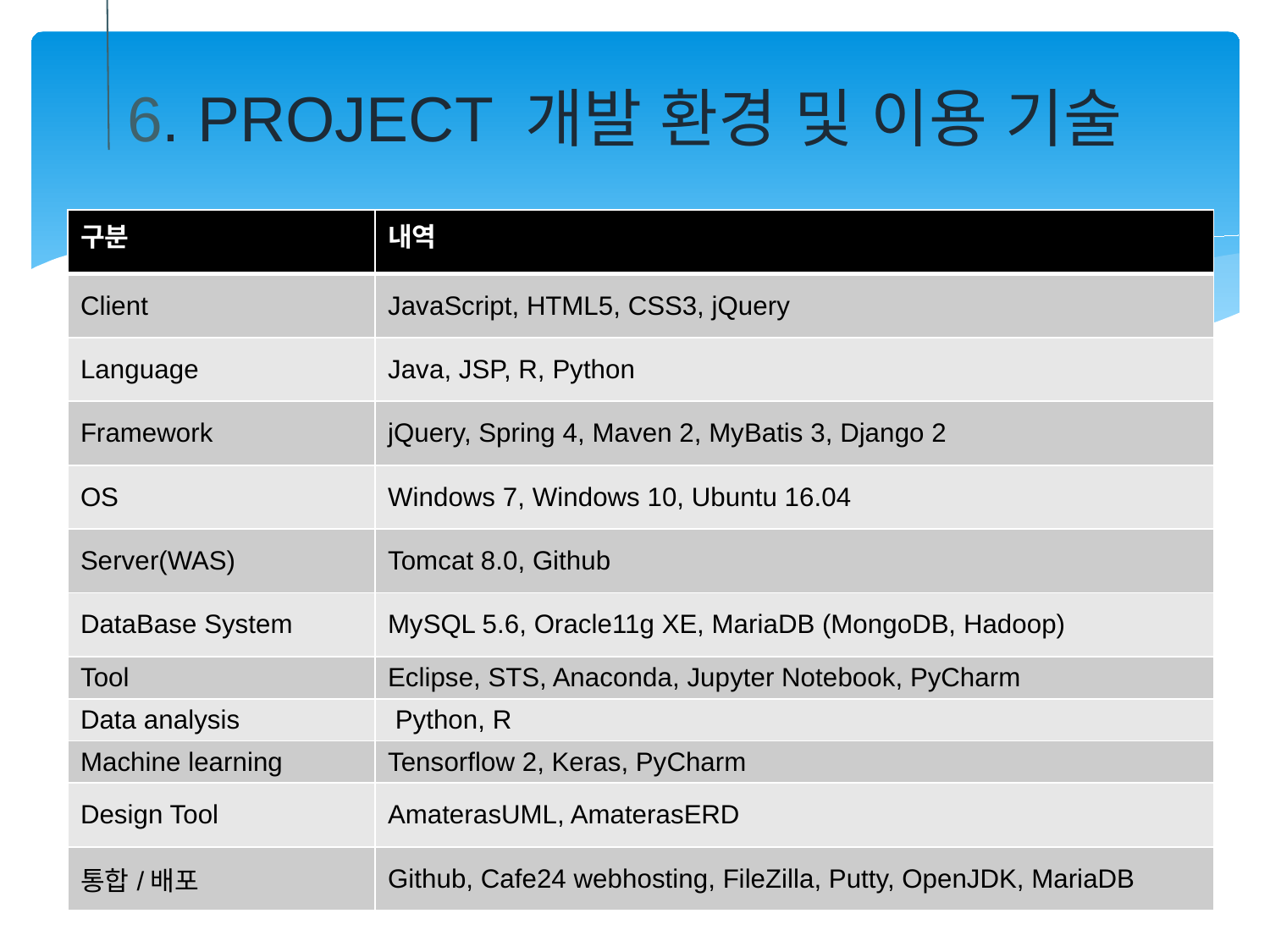

6. PROJECT 개발 환경 및 이용 기술
| 구분 | 내역 |
| --- | --- |
| Client | JavaScript, HTML5, CSS3, jQuery |
| Language | Java, JSP, R, Python |
| Framework | jQuery, Spring 4, Maven 2, MyBatis 3, Django 2 |
| OS | Windows 7, Windows 10, Ubuntu 16.04 |
| Server(WAS) | Tomcat 8.0, Github |
| DataBase System | MySQL 5.6, Oracle11g XE, MariaDB (MongoDB, Hadoop) |
| Tool | Eclipse, STS, Anaconda, Jupyter Notebook, PyCharm |
| Data analysis | Python, R |
| Machine learning | Tensorflow 2, Keras, PyCharm |
| Design Tool | AmaterasUML, AmaterasERD |
| 통합/배포 | Github, Cafe24 webhosting, FileZilla, Putty, OpenJDK, MariaDB |